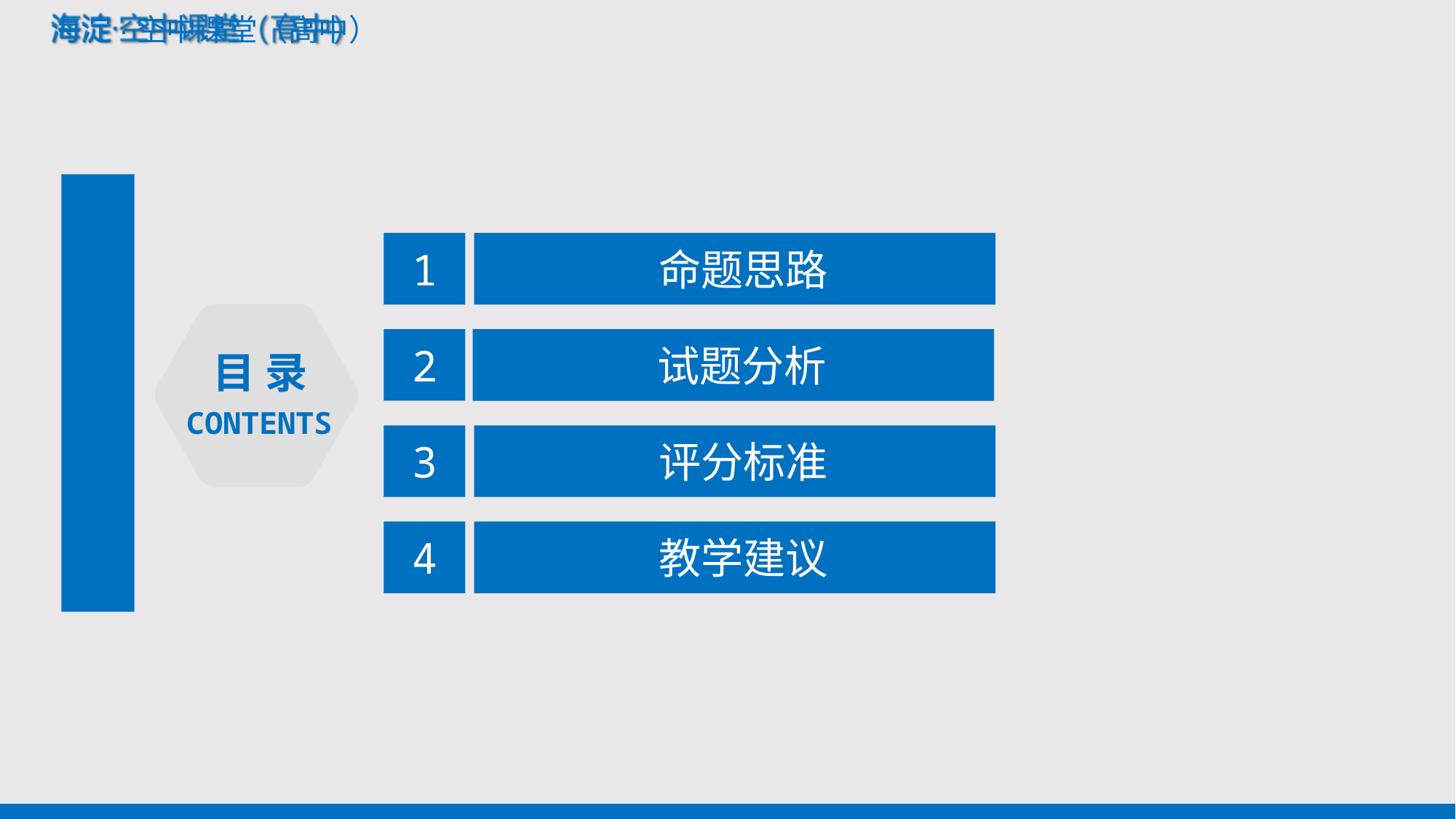

命题思路
1
2
3
 评分标准
4
 教学建议

 试题分析
目 录
CONTENTS